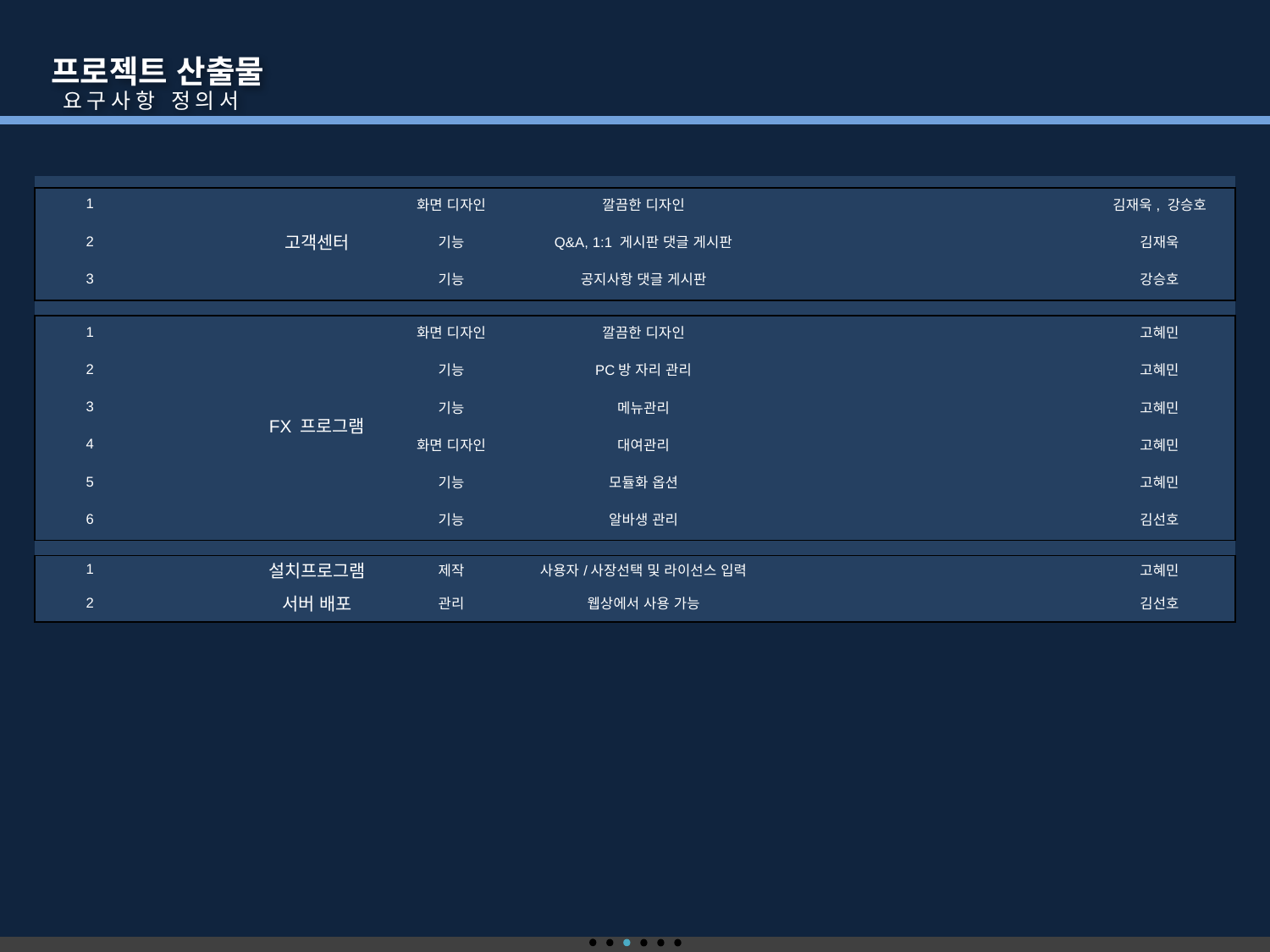

프로젝트 산출물
  요구사항 정의서

|  |  |  |  |  |  |  |  |  |
| --- | --- | --- | --- | --- | --- | --- | --- | --- |
| 1 |  | 고객센터 | 화면 디자인 | 깔끔한 디자인 |  |  |  | 김재욱, 강승호 |
| 2 |  |  | 기능 | Q&A, 1:1 게시판 댓글 게시판 |  |  |  | 김재욱 |
| 3 |  |  | 기능 | 공지사항 댓글 게시판 |  |  |  | 강승호 |
|  |  |  |  |  |  |  |  |  |
| 1 |  | FX 프로그램 | 화면 디자인 | 깔끔한 디자인 |  |  |  | 고혜민 |
| 2 |  |  | 기능 | PC방 자리 관리 |  |  |  | 고혜민 |
| 3 |  |  | 기능 | 메뉴관리 |  |  |  | 고혜민 |
| 4 |  |  | 화면 디자인 | 대여관리 |  |  |  | 고혜민 |
| 5 |  |  | 기능 | 모듈화 옵션 |  |  |  | 고혜민 |
| 6 |  |  | 기능 | 알바생 관리 |  |  |  | 김선호 |
|  |  |  |  |  |  |  |  |  |
| 1 |  | 설치프로그램 | 제작 | 사용자/사장선택 및 라이선스 입력 |  |  |  | 고혜민 |
| 2 |  | 서버 배포 | 관리 | 웹상에서 사용 가능 |  |  |  | 김선호 |